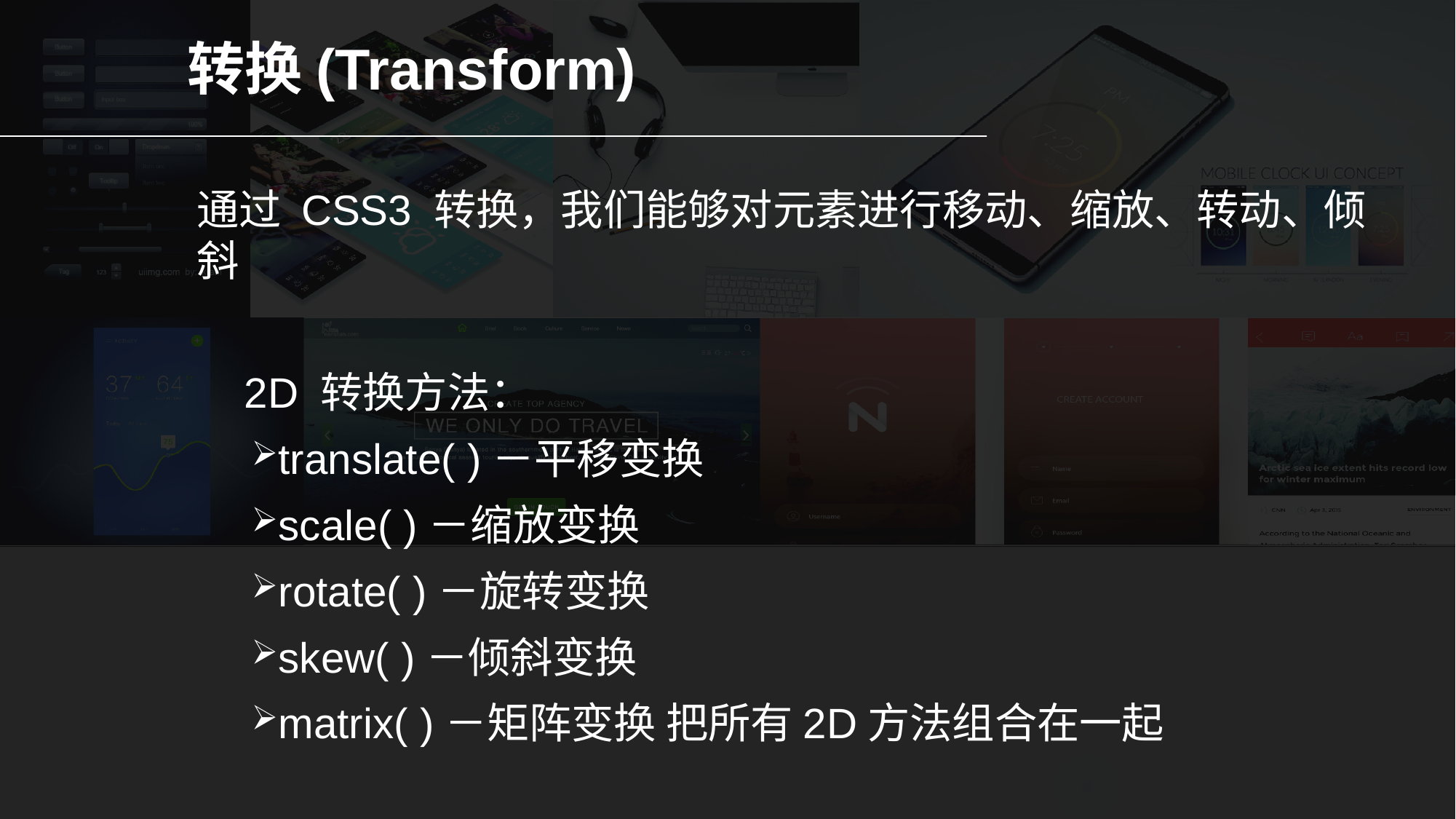

转换(Transform)
通过 CSS3 转换，我们能够对元素进行移动、缩放、转动、倾斜

    2D 转换方法：
translate( )－平移变换
scale( )－缩放变换
rotate( )－旋转变换
skew( )－倾斜变换
matrix( )－矩阵变换 把所有2D方法组合在一起